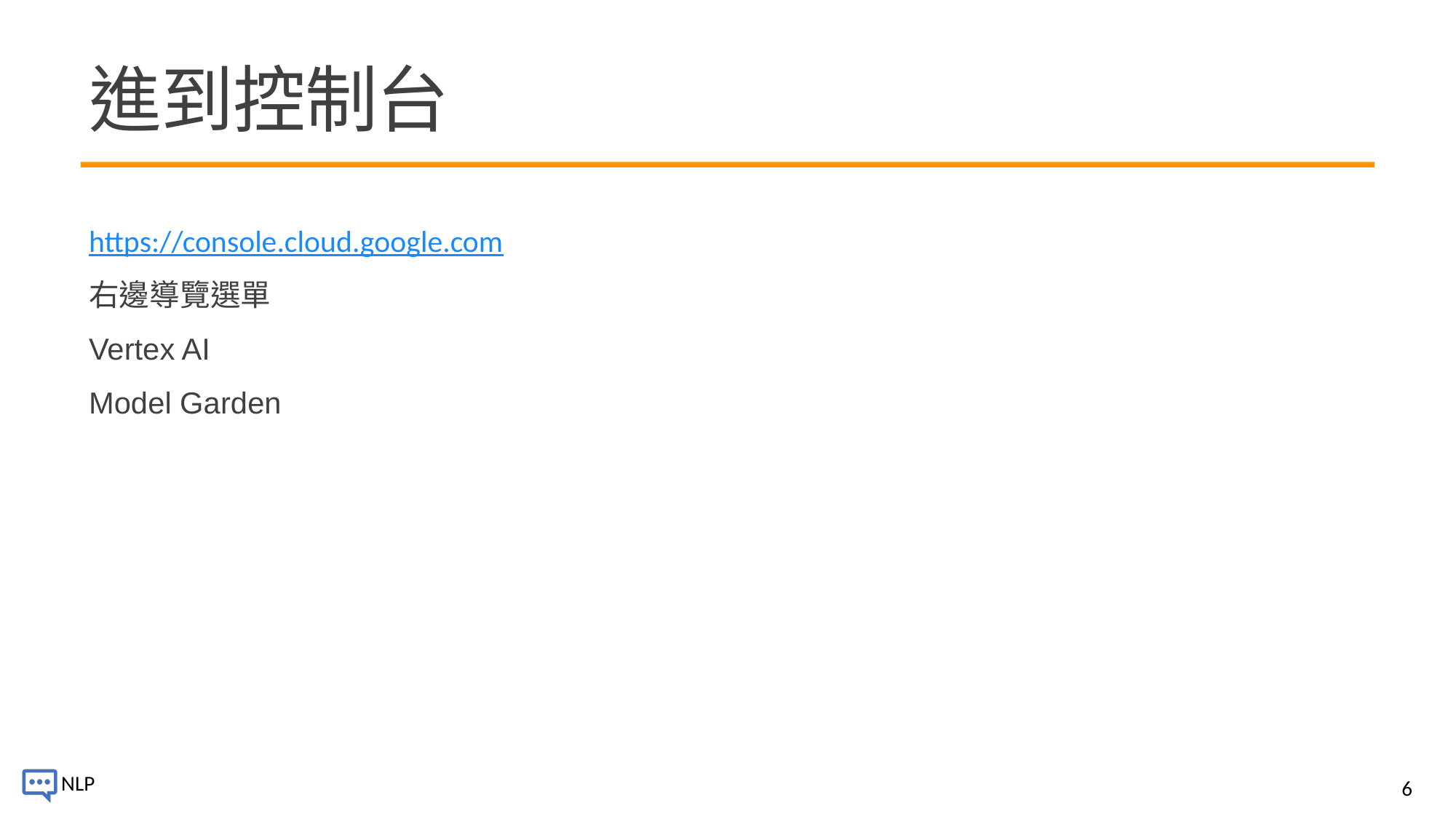

# 進到控制台
https://console.cloud.google.com
右邊導覽選單
Vertex AI
Model Garden

6